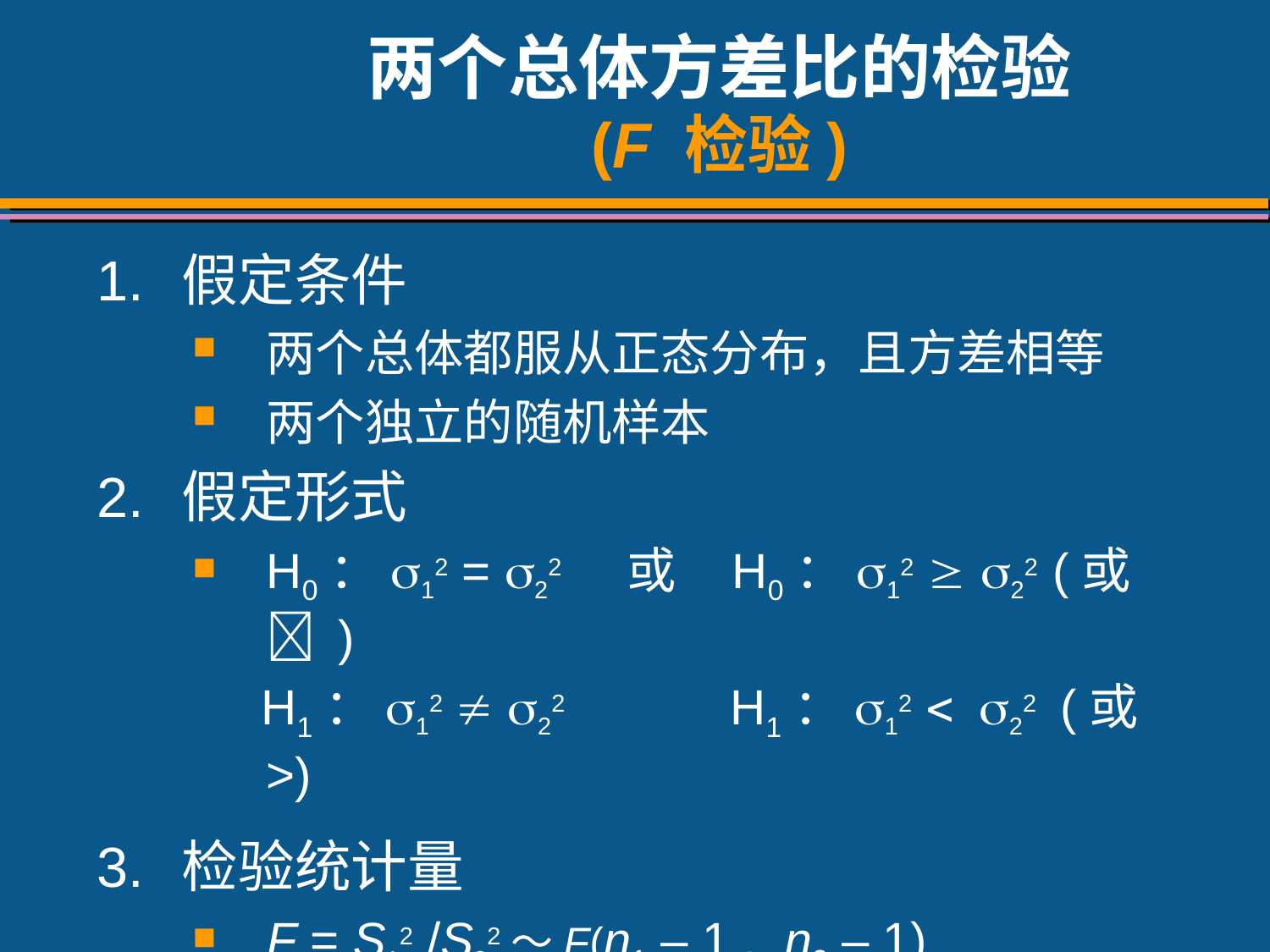

# 两个总体方差比的检验 (F 检验)
假定条件
两个总体都服从正态分布，且方差相等
两个独立的随机样本
假定形式
H0：σ12 = σ22    或    H0：σ12 ≥ σ22  (或 ≤ )
     H1：σ12 ≠ σ22            H1：σ12 < σ22   (或 >)
检验统计量
F = S12 /S22～F(n1 – 1 ,  n2 – 1)